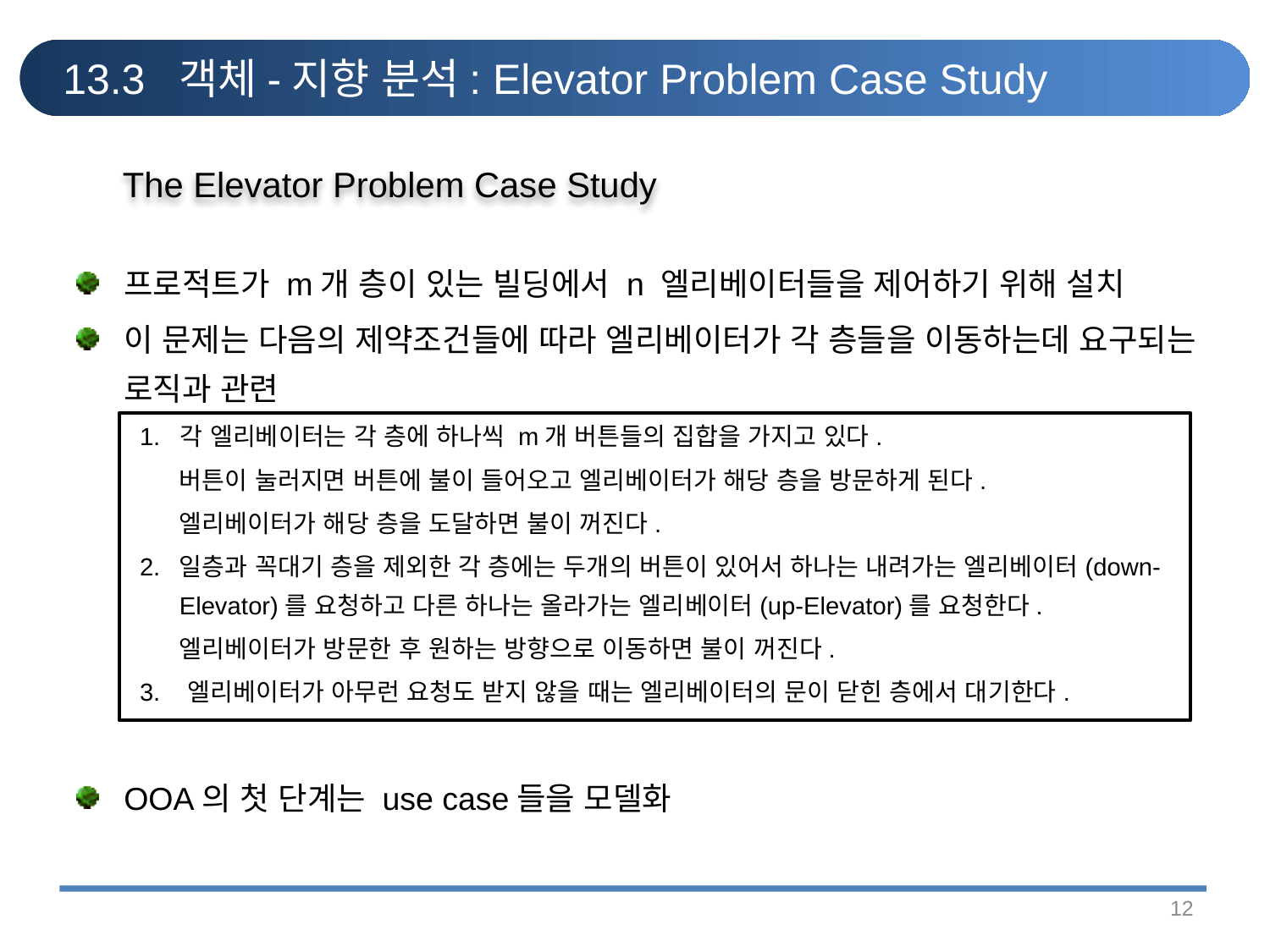

# 13.3  객체-지향 분석: Elevator Problem Case Study
The Elevator Problem Case Study
프로적트가 m개 층이 있는 빌딩에서 n 엘리베이터들을 제어하기 위해 설치
이 문제는 다음의 제약조건들에 따라 엘리베이터가 각 층들을 이동하는데 요구되는 로직과 관련
1.  각 엘리베이터는 각 층에 하나씩 m개 버튼들의 집합을 가지고 있다.
	버튼이 눌러지면 버튼에 불이 들어오고 엘리베이터가 해당 층을 방문하게 된다.
	엘리베이터가 해당 층을 도달하면 불이 꺼진다.
2.	일층과 꼭대기 층을 제외한 각 층에는 두개의 버튼이 있어서 하나는 내려가는 엘리베이터(down-Elevator)를 요청하고 다른 하나는 올라가는 엘리베이터(up-Elevator)를 요청한다.
	엘리베이터가 방문한 후 원하는 방향으로 이동하면 불이 꺼진다.
엘리베이터가 아무런 요청도 받지 않을 때는 엘리베이터의 문이 닫힌 층에서 대기한다.

OOA의 첫 단계는 use case들을 모델화

12